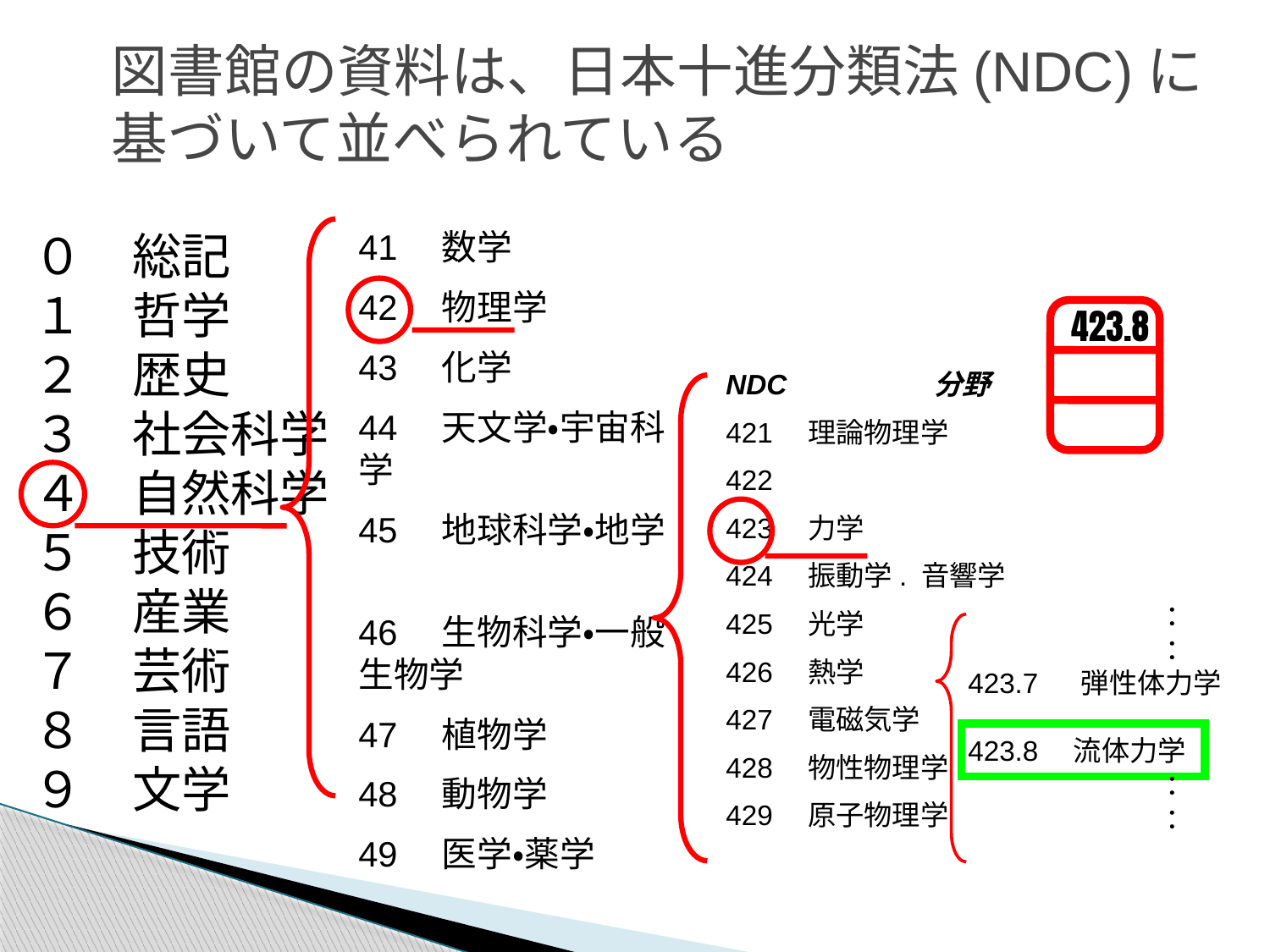

図書館の資料は、日本十進分類法(NDC)に基づいて並べられている

０　総記
１　哲学
２　歴史
３　社会科学
４　自然科学
５　技術
６　産業
７　芸術
８　言語
９　文学
41　数学
42　物理学
43　化学
44　天文学・宇宙科学
45　地球科学・地学
46　生物科学・一般生物学
47　植物学
48　動物学
49　医学・薬学

423.8

NDC　　　　　分野
421　理論物理学
422
423　力学
424　振動学. 音響学
425　光学
426　熱学
427　電磁気学
428　物性物理学
429　原子物理学

　　　　　　　：
　　　　　　　：
423.7 　弾性体力学

423.8　流体力学
　　　　　　　：
　　　　　　　：

27